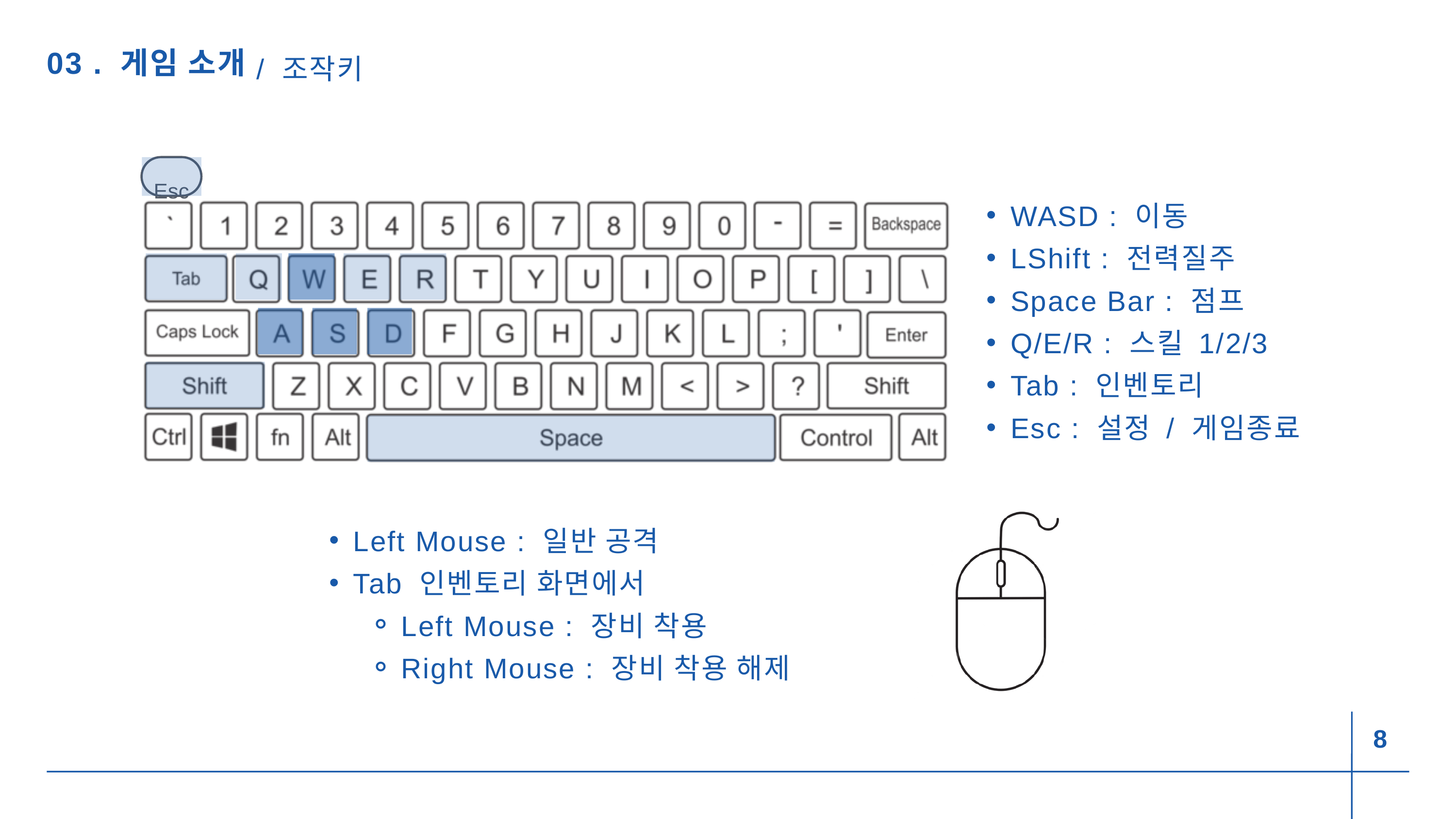

/ 조작키
03 . 게임 소개

Esc

WASD : 이동
LShift : 전력질주
Space Bar : 점프
Q/E/R : 스킬 1/2/3
Tab : 인벤토리
Esc : 설정 / 게임종료

Left Mouse : 일반 공격
Tab 인벤토리 화면에서
Left Mouse : 장비 착용
Right Mouse : 장비 착용 해제

8